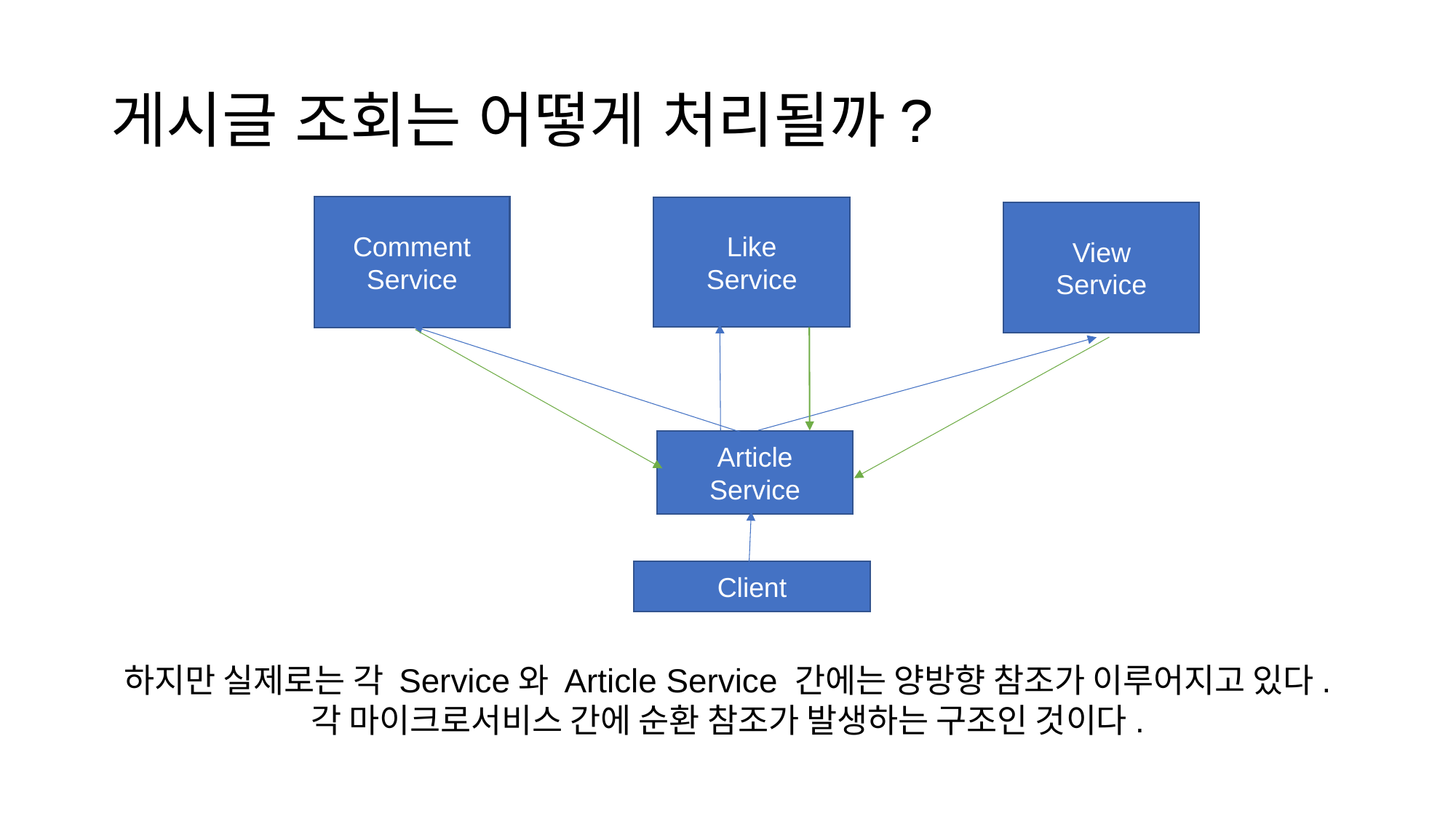

# 게시글 조회는 어떻게 처리될까?
Comment
Service
Like
Service
View
Service
Article
Service
Client
하지만 실제로는 각 Service와 Article Service 간에는 양방향 참조가 이루어지고 있다.
각 마이크로서비스 간에 순환 참조가 발생하는 구조인 것이다.